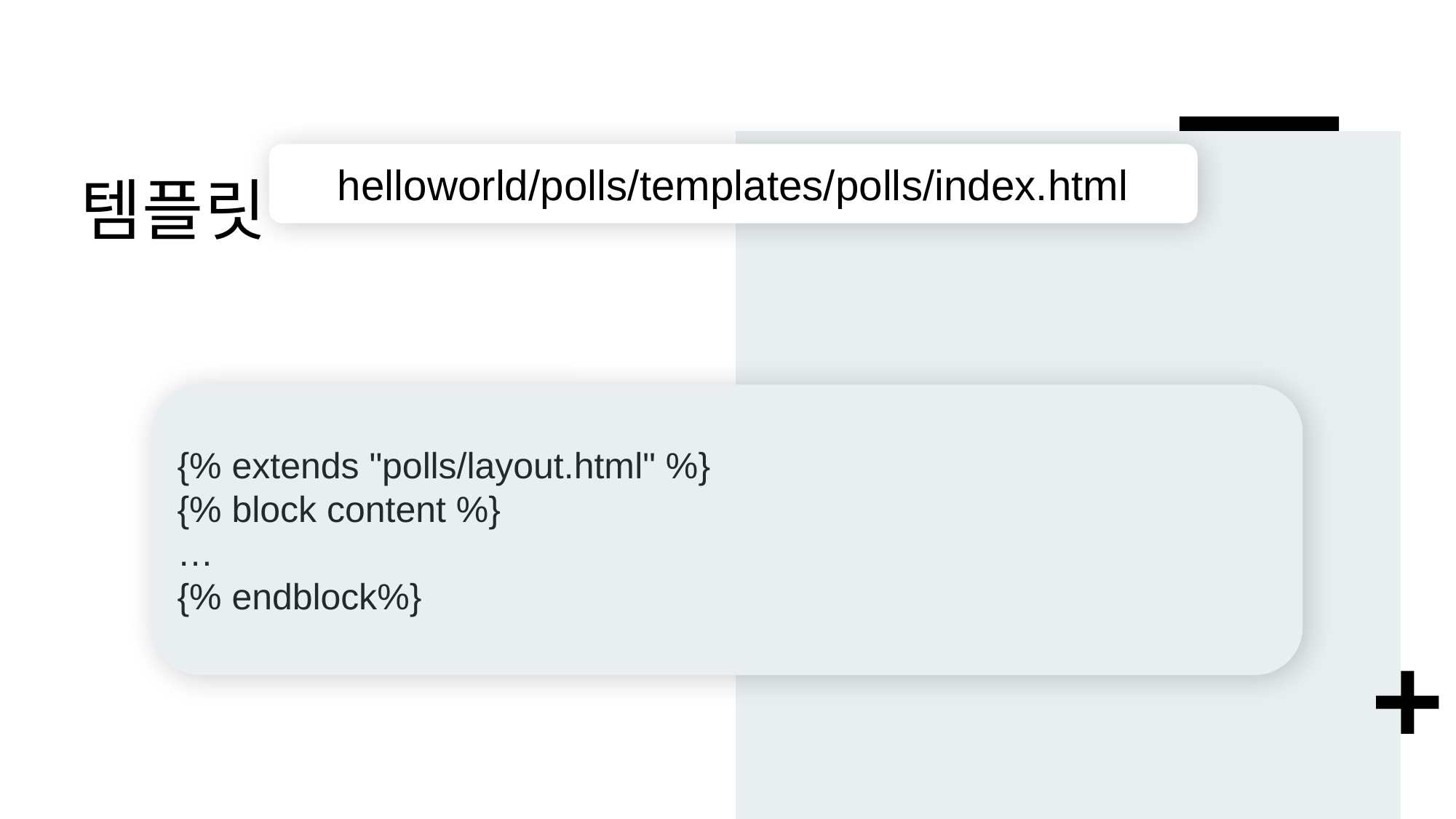

# 템플릿
helloworld/polls/templates/polls/index.html
{% extends "polls/layout.html" %}
{% block content %}
…
{% endblock%}